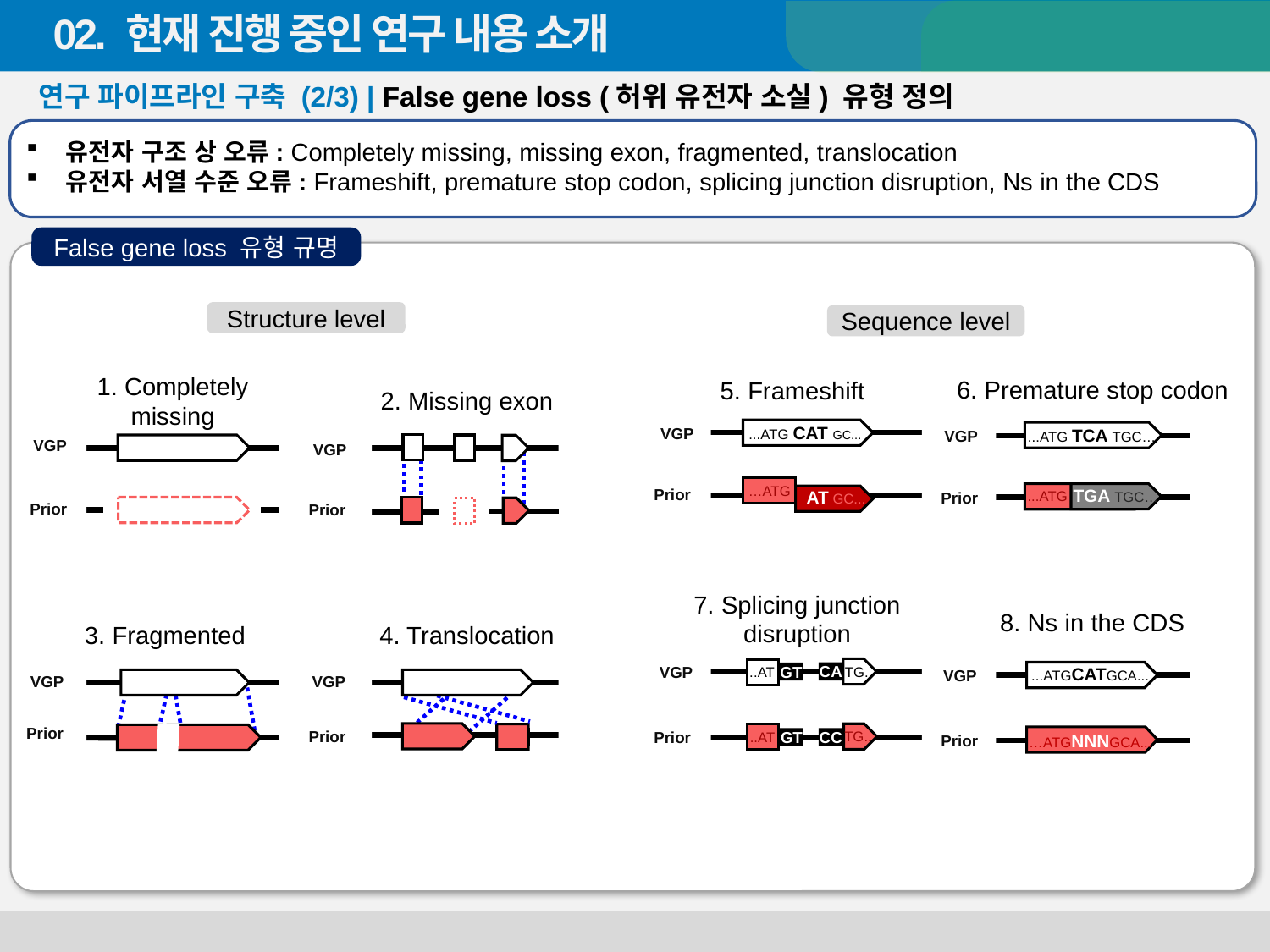

02. 현재 진행 중인 연구 내용 소개
연구 파이프라인 구축 (2/3) | False gene loss (허위 유전자 소실) 유형 정의

유전자 구조 상 오류: Completely missing, missing exon, fragmented, translocation
유전자 서열 수준 오류: Frameshift, premature stop codon, splicing junction disruption, Ns in the CDS
False gene loss 유형 규명

Structure level
Sequence level

1. Completely missing
6. Premature stop codon
5. Frameshift
2. Missing exon

 ...ATG CAT GC...
VGP
...ATG TCA TGC…

VGP

VGP
VGP

…ATG

TGA TGC…
Prior
  AT GC...
...ATG
Prior

Prior
Prior

7. Splicing junction
disruption
8. Ns in the CDS

3. Fragmented
4. Translocation
 ..AT
CA
GT
VGP
TG..
...ATGCATGCA...

VGP

VGP
VGP

Prior
 ..AT

Prior
GT
CC
Prior
TG..

…ATGNNNGCA...

Prior

10